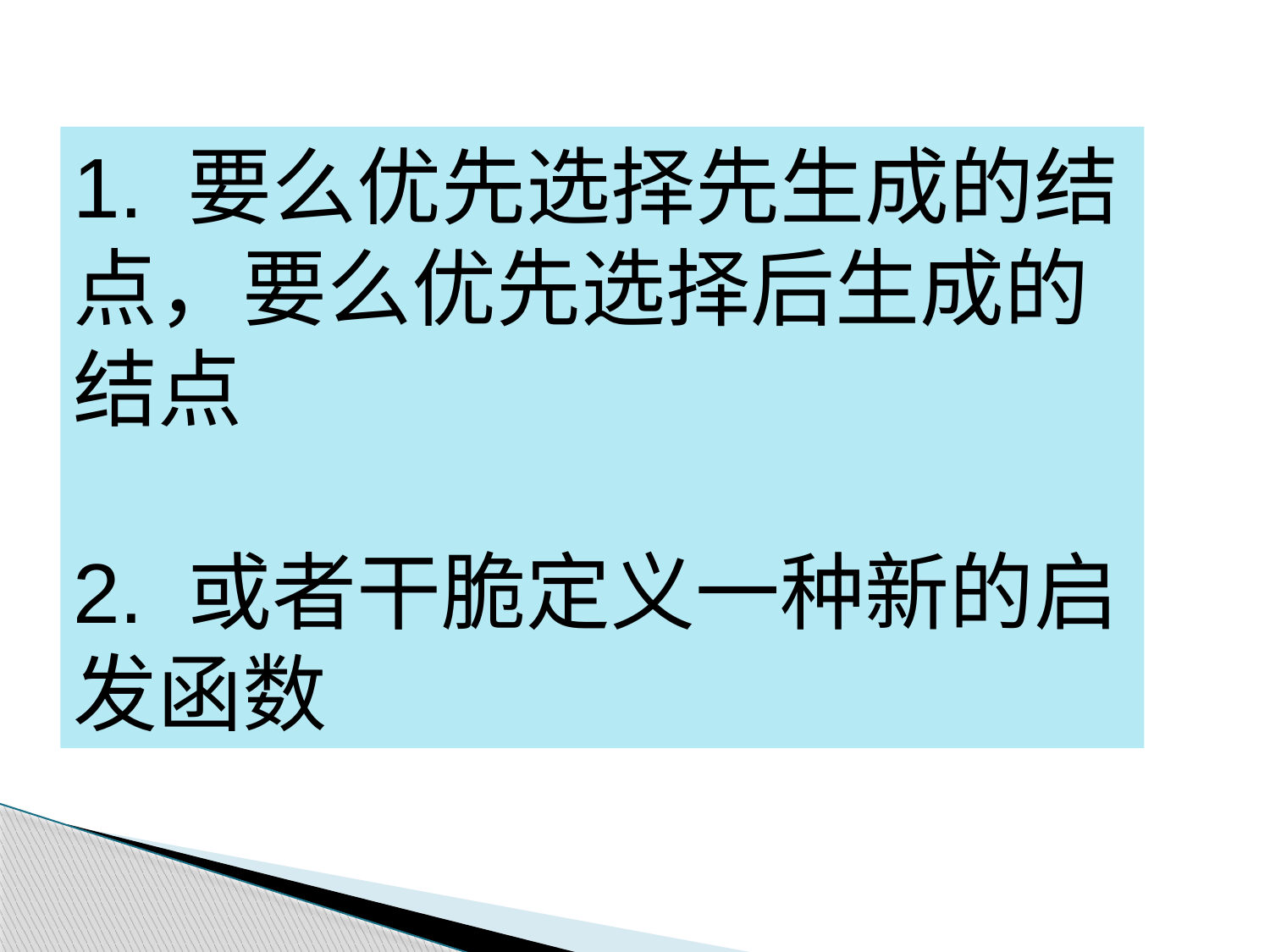

1. 要么优先选择先生成的结点，要么优先选择后生成的结点

2. 或者干脆定义一种新的启发函数